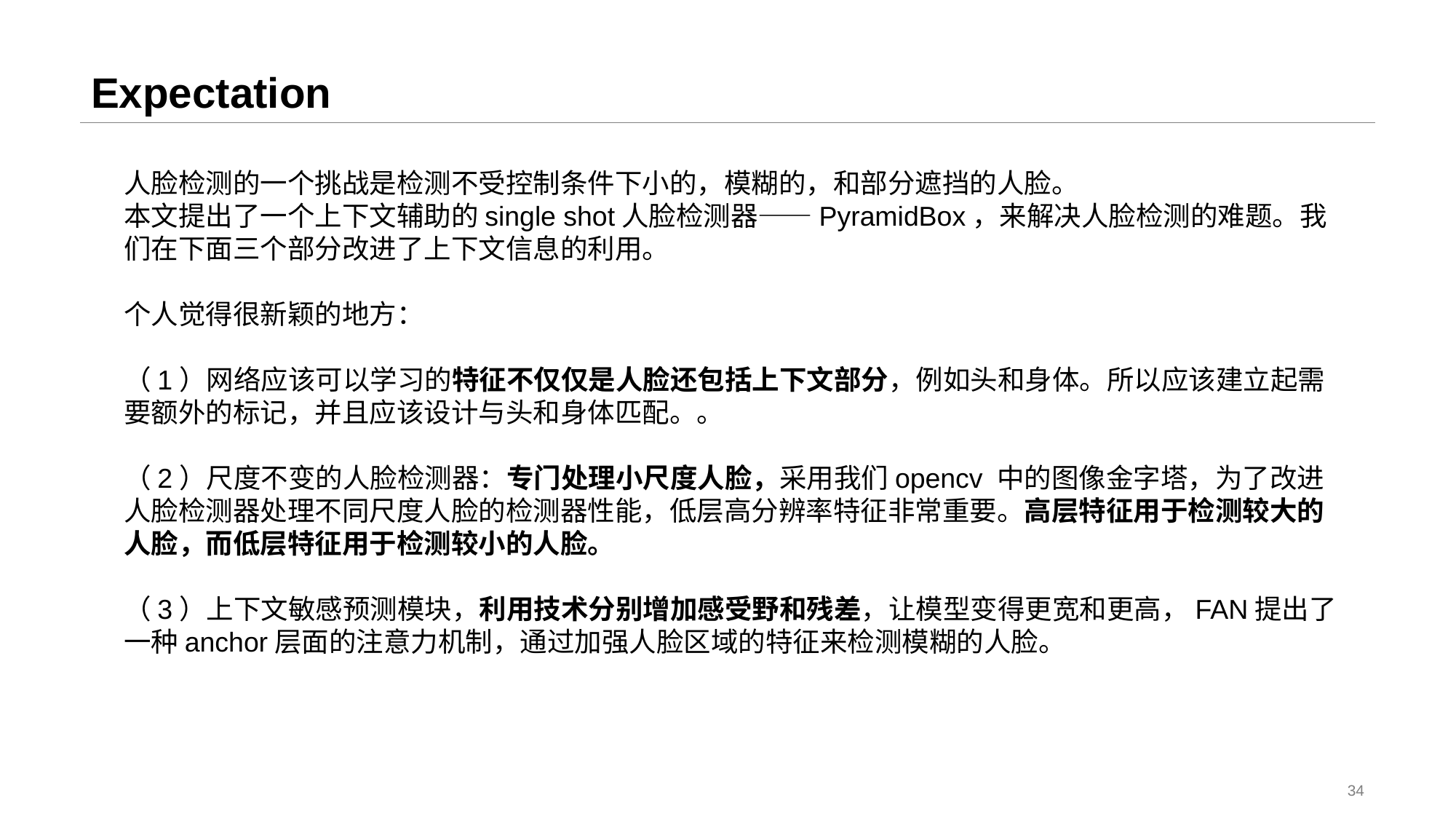

# Expectation
人脸检测的一个挑战是检测不受控制条件下小的，模糊的，和部分遮挡的人脸。
本文提出了一个上下文辅助的single shot人脸检测器——PyramidBox，来解决人脸检测的难题。我们在下面三个部分改进了上下文信息的利用。

个人觉得很新颖的地方：

（1）网络应该可以学习的特征不仅仅是人脸还包括上下文部分，例如头和身体。所以应该建立起需要额外的标记，并且应该设计与头和身体匹配。。

（2）尺度不变的人脸检测器：专门处理小尺度人脸，采用我们opencv 中的图像金字塔，为了改进人脸检测器处理不同尺度人脸的检测器性能，低层高分辨率特征非常重要。高层特征用于检测较大的人脸，而低层特征用于检测较小的人脸。

（3）上下文敏感预测模块，利用技术分别增加感受野和残差，让模型变得更宽和更高，FAN提出了一种anchor层面的注意力机制，通过加强人脸区域的特征来检测模糊的人脸。
34